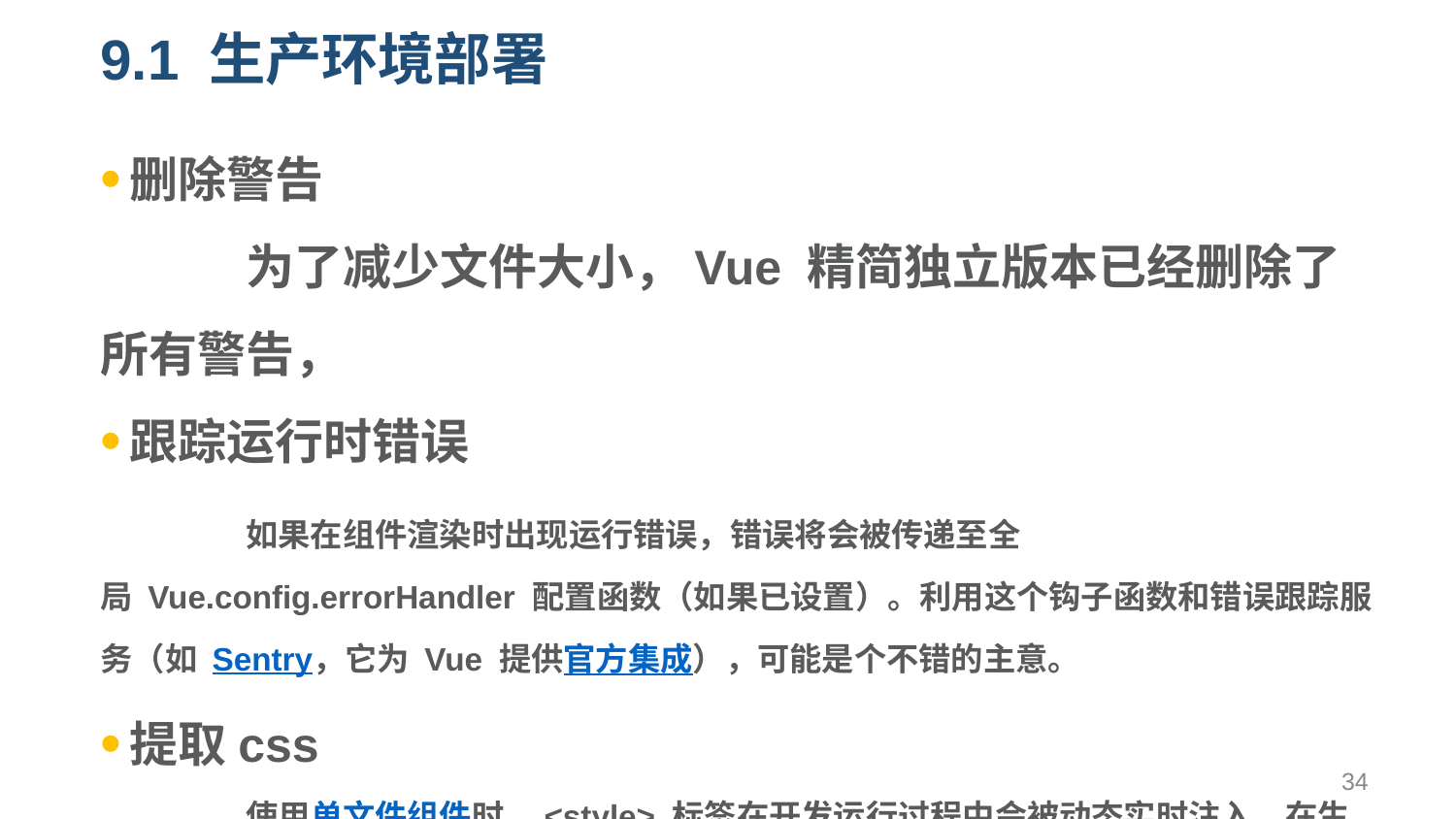

# 9.1 生产环境部署
删除警告
	为了减少文件大小，Vue 精简独立版本已经删除了所有警告，
跟踪运行时错误
	如果在组件渲染时出现运行错误，错误将会被传递至全局 Vue.config.errorHandler 配置函数（如果已设置）。利用这个钩子函数和错误跟踪服务（如 Sentry，它为 Vue 提供官方集成），可能是个不错的主意。
提取css
	使用单文件组件时，<style> 标签在开发运行过程中会被动态实时注入。在生产环境中，你可能需要从所有组件中提取样式到单独的 CSS 文件中。
34